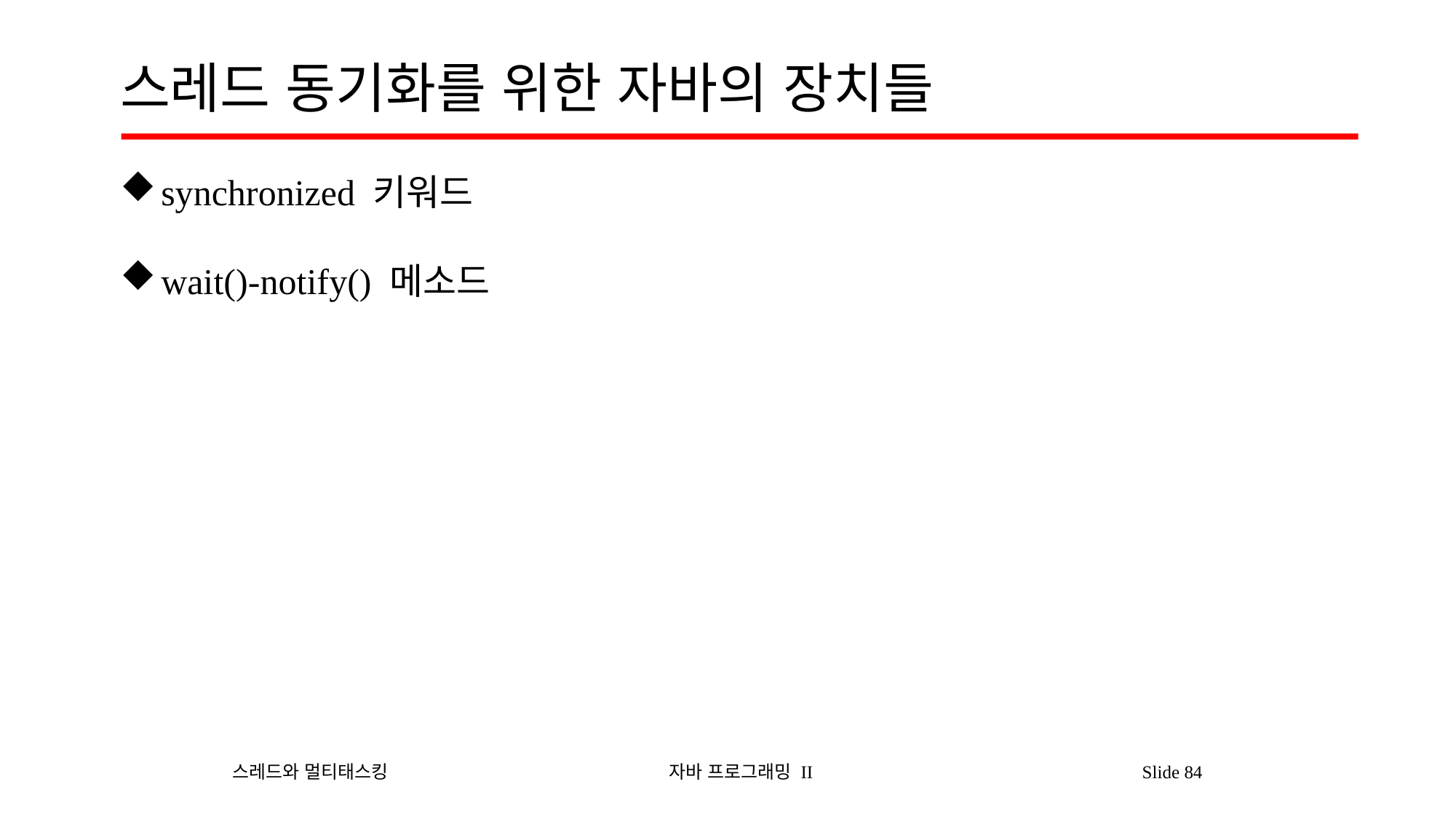

# 스레드 동기화를 위한 자바의 장치들
synchronized 키워드
wait()-notify() 메소드